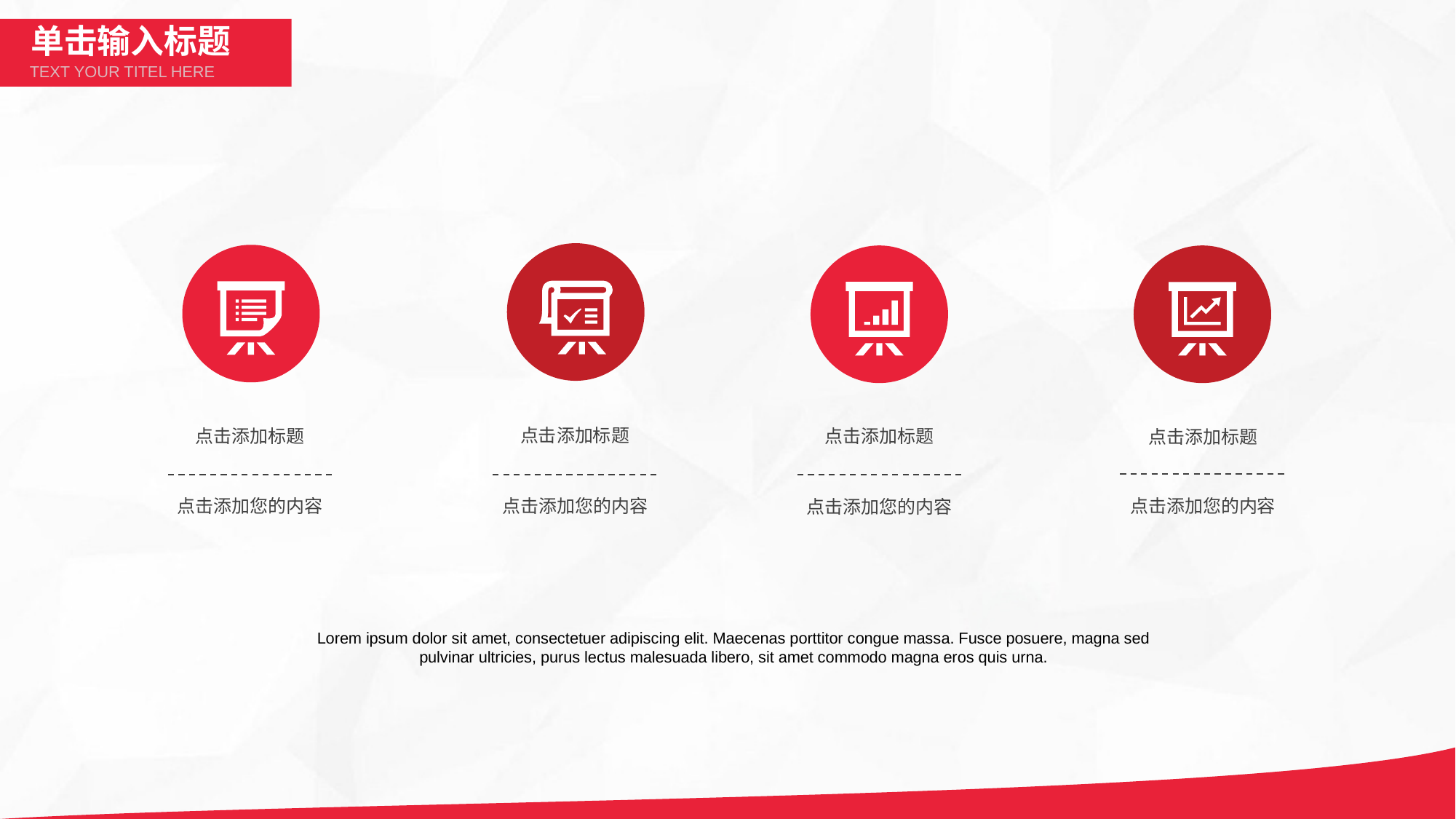

点击添加标题
点击添加标题
点击添加标题
点击添加标题
点击添加您的内容
点击添加您的内容
点击添加您的内容
点击添加您的内容
Lorem ipsum dolor sit amet, consectetuer adipiscing elit. Maecenas porttitor congue massa. Fusce posuere, magna sed pulvinar ultricies, purus lectus malesuada libero, sit amet commodo magna eros quis urna.